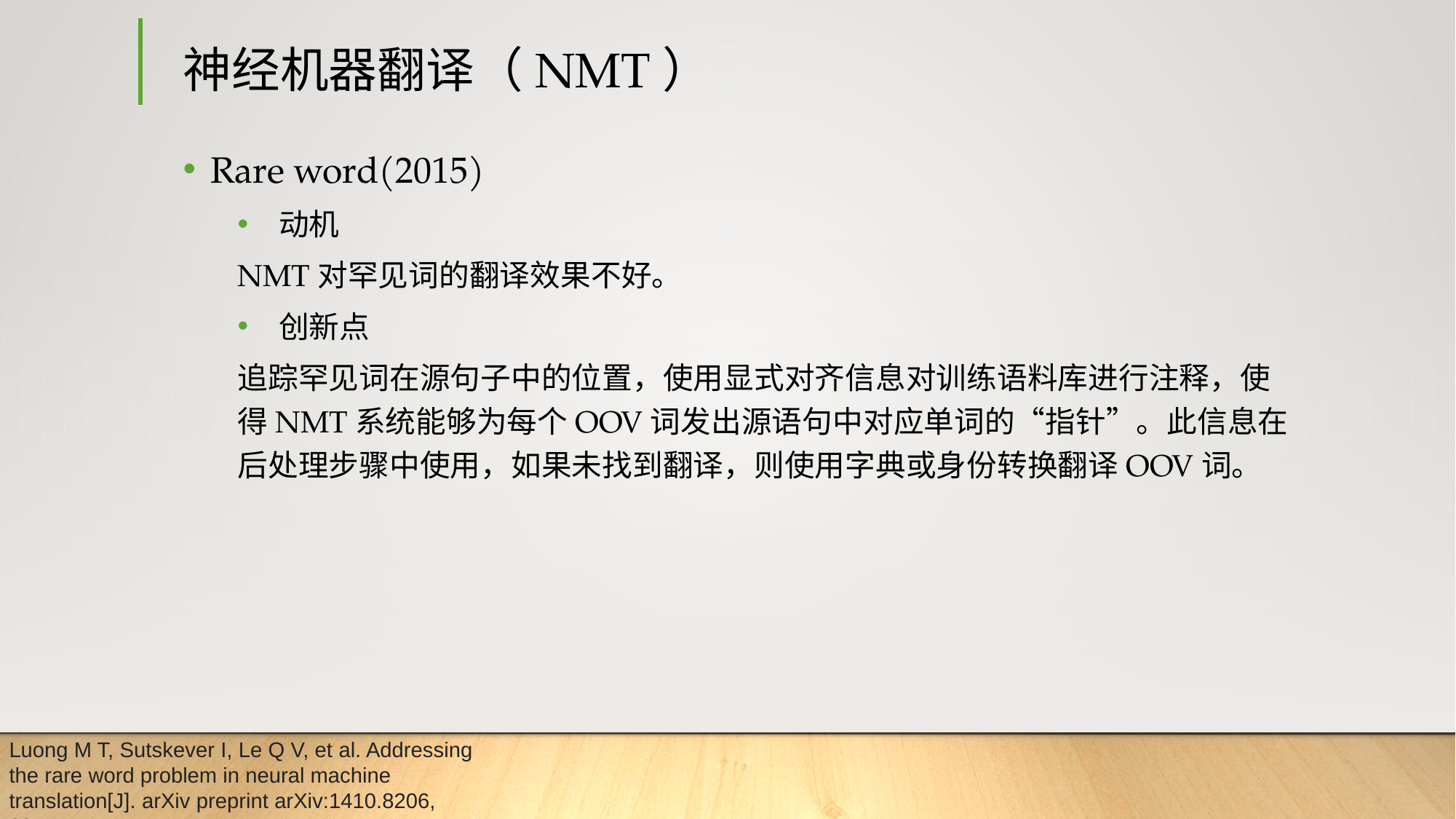

# 神经机器翻译（NMT）
Rare word(2015)
动机
NMT对罕见词的翻译效果不好。
创新点
追踪罕见词在源句子中的位置，使用显式对齐信息对训练语料库进行注释，使得NMT系统能够为每个OOV词发出源语句中对应单词的“指针”。此信息在后处理步骤中使用，如果未找到翻译，则使用字典或身份转换翻译OOV词。
Luong M T, Sutskever I, Le Q V, et al. Addressing the rare word problem in neural machine translation[J]. arXiv preprint arXiv:1410.8206, 2014.